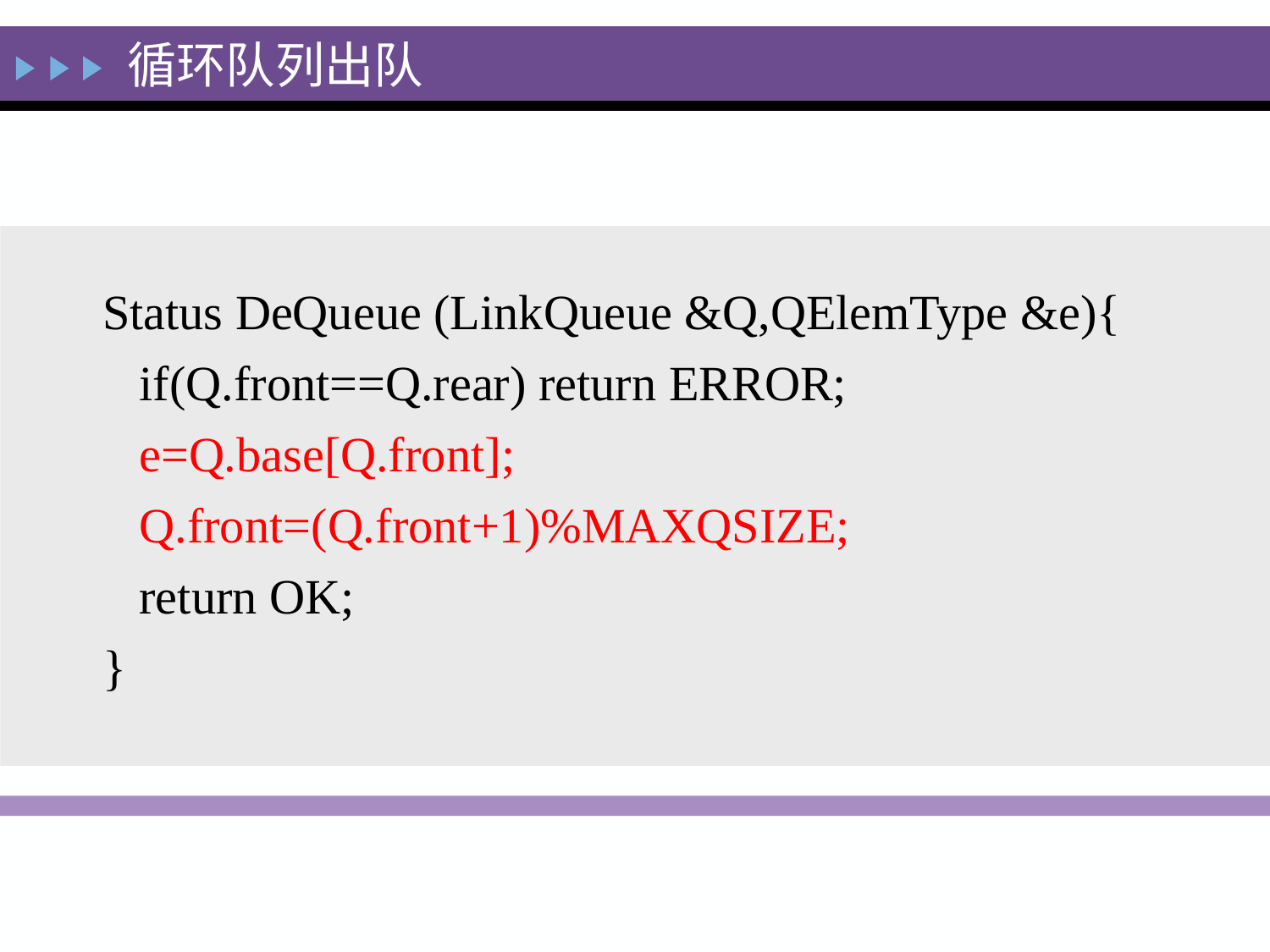

循环队列出队

Status DeQueue (LinkQueue &Q,QElemType &e){
   if(Q.front==Q.rear) return ERROR;
   e=Q.base[Q.front];
   Q.front=(Q.front+1)%MAXQSIZE;
   return OK;
}